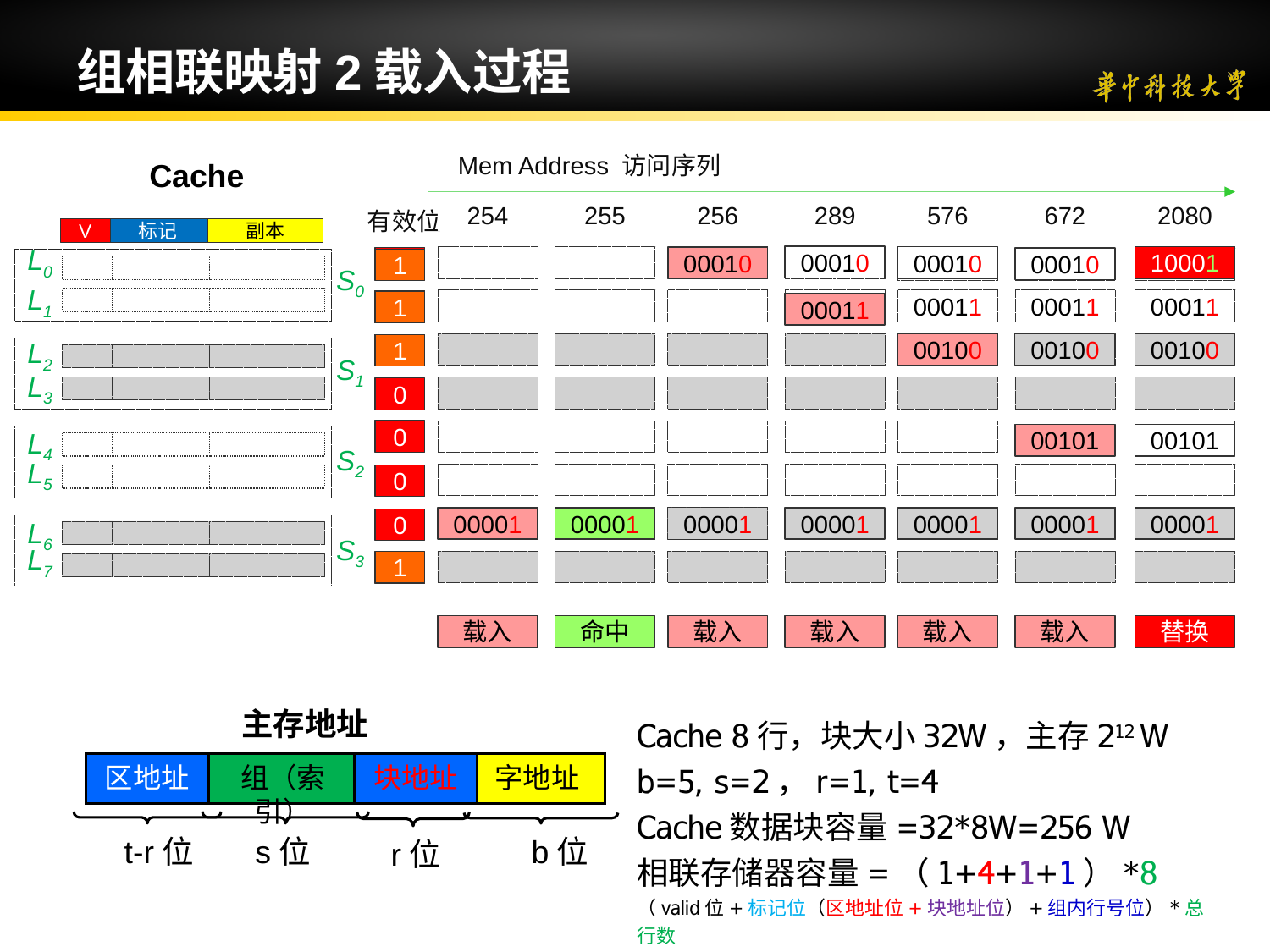

# 组相联映射2载入过程
Cache
V
标记
副本
L0

V
标记

V
标记
本
L1
L2

L3
L4

V
标记
副本
V
标记
副本
L5
L6

L7
Mem Address 访问序列

254
255
256
289
576
672
2080
有效位
00010

00101
10001
00010
00010
0
00010

1
S0

00011

00011

00011
0
1
00011

00100

00100

00100
0
1
S1

0
0

00101
00101
S2

0

00001

00001

00001

00001

00001

00001

00001
0
S3

1
0
载入
命中
载入
载入
载入
载入
替换
主存地址

区地址
组（索引）
字地址
t-r位
s位
b位
块地址

r位
Cache 8行，块大小32W，主存212 W
b=5, s=2，r=1, t=4
Cache数据块容量=32*8W=256 W
相联存储器容量=（1+4+1+1）*8
（valid位+标记位（区地址位+块地址位）+组内行号位）*总行数